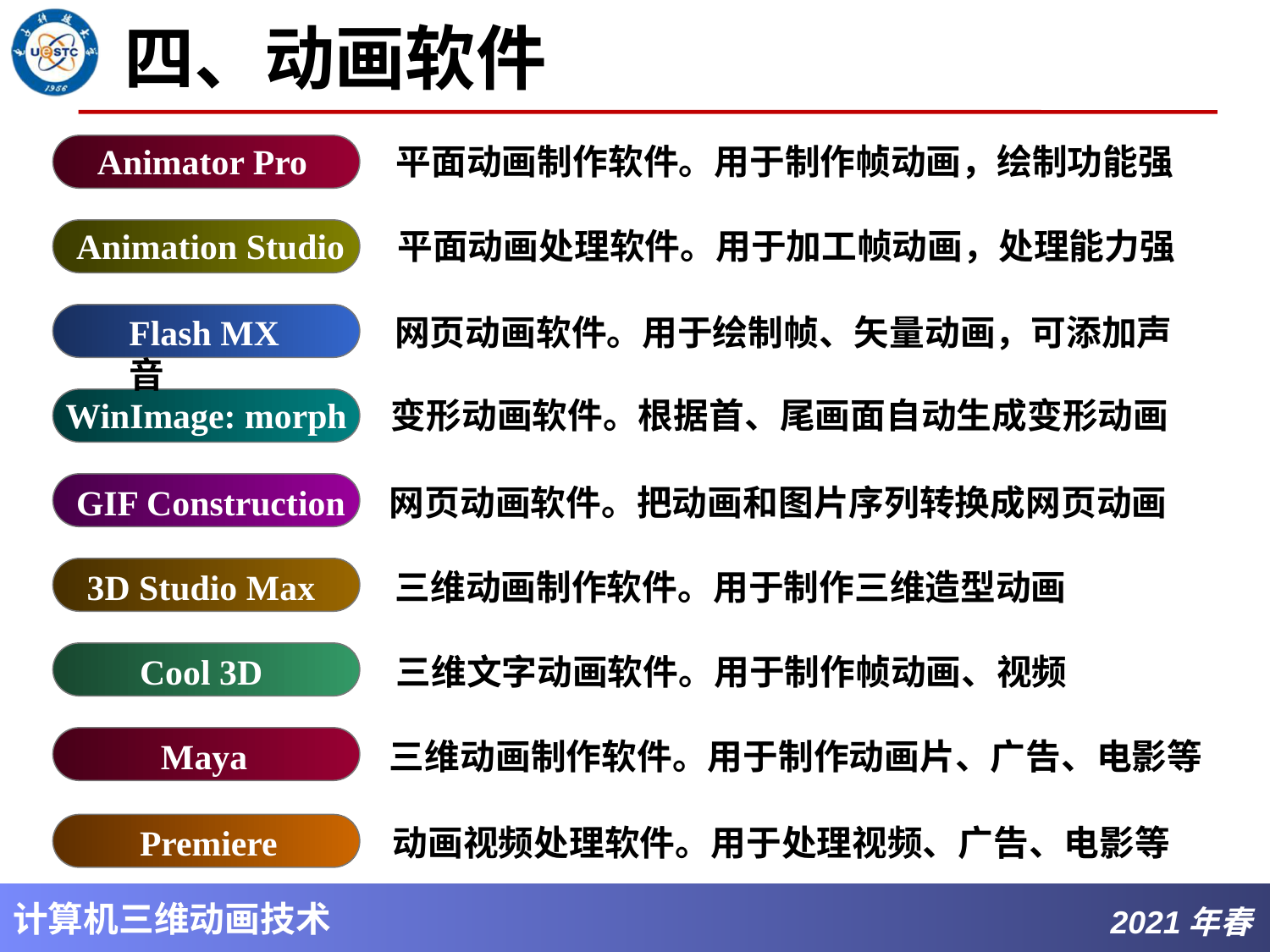

# 四、动画软件
Animator Pro         平面动画制作软件。用于制作帧动画，绘制功能强

Animation Studio     平面动画处理软件。用于加工帧动画，处理能力强
Flash MX            网页动画软件。用于绘制帧、矢量动画，可添加声音
WinImage: morph    变形动画软件。根据首、尾画面自动生成变形动画
GIF Construction    网页动画软件。把动画和图片序列转换成网页动画
3D Studio Max        三维动画制作软件。用于制作三维造型动画
Cool 3D              三维文字动画软件。用于制作帧动画、视频
Maya               三维动画制作软件。用于制作动画片、广告、电影等
Premiere            动画视频处理软件。用于处理视频、广告、电影等